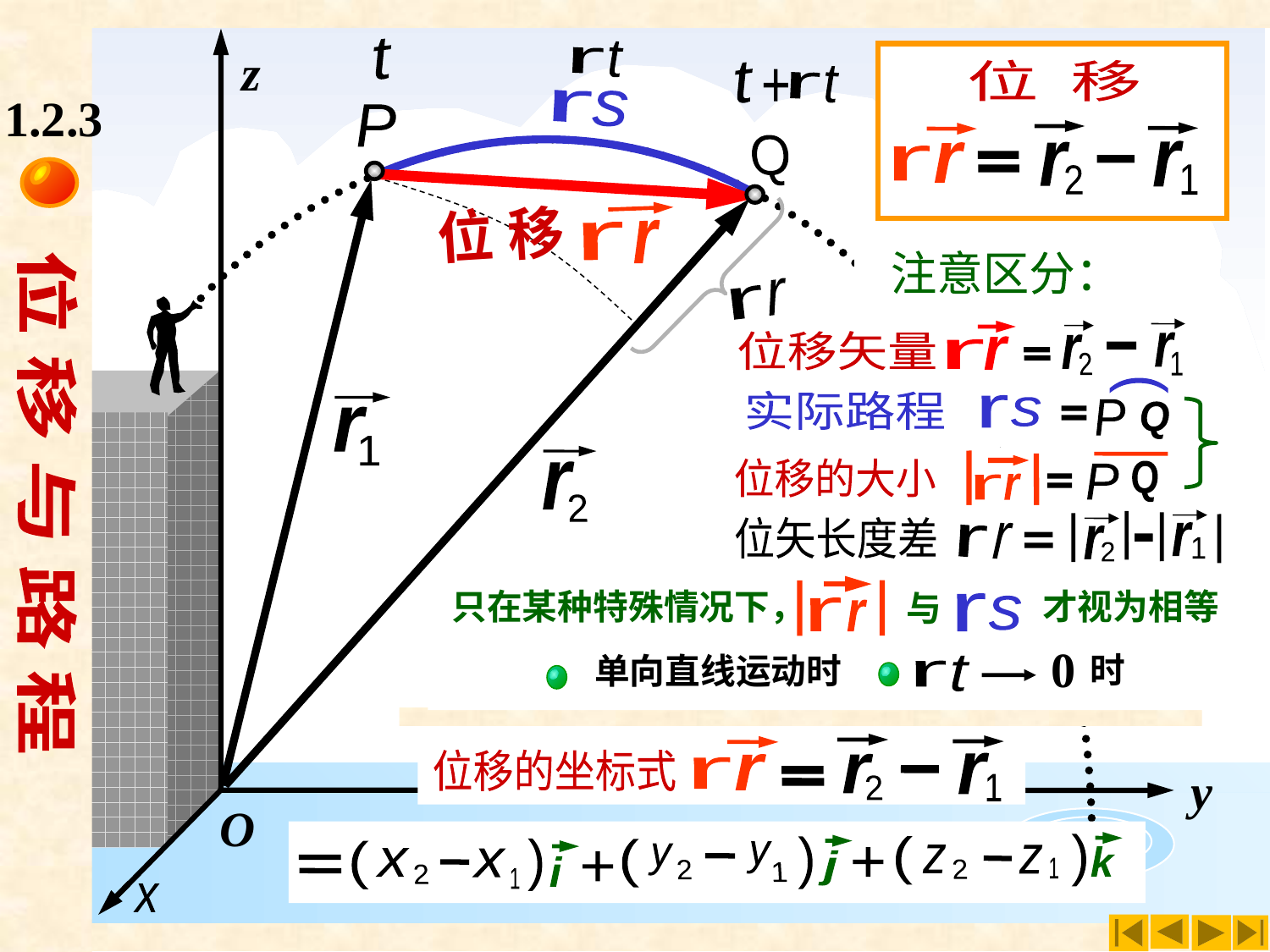

z
y

O

x

位移
位移
t

P
1

r
1
t
r

位  移

r
r
r
r

1
2
t
t
r
+
2
Q

r
2
1.2.3
s
r

位
移

r
r
r
r

位 移 与 路 程

注意区分：

r
r

r
r
位移矢量
r
r

1
2
(

实际路程
r
s

P
Q

r
r

位移的大小
Q
P

位矢长度差

r
r
r
r

1

2

只在某种特殊情况下，
才视为相等
与

r
s
r
r
0
时
单向直线运动时
t
r

位移的坐标式
r
r
r
r

1
2

)
(
)

k
)
(

j
(
y
y
z
z

i
+
x
x
+

1

2
2

2
1
1

x